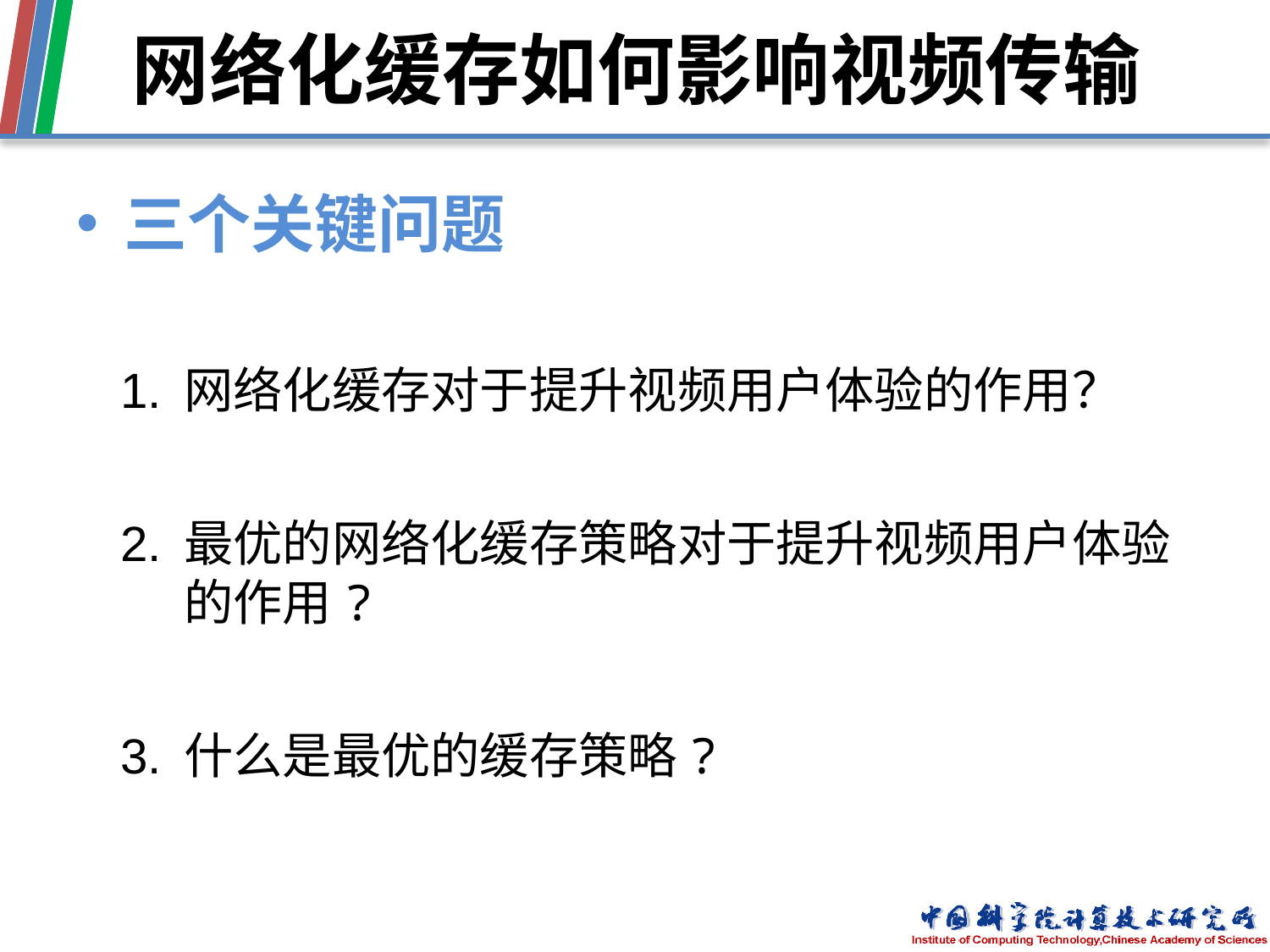

# 网络化缓存如何影响视频传输
三个关键问题

网络化缓存对于提升视频用户体验的作用？

最优的网络化缓存策略对于提升视频用户体验的作用?

什么是最优的缓存策略?